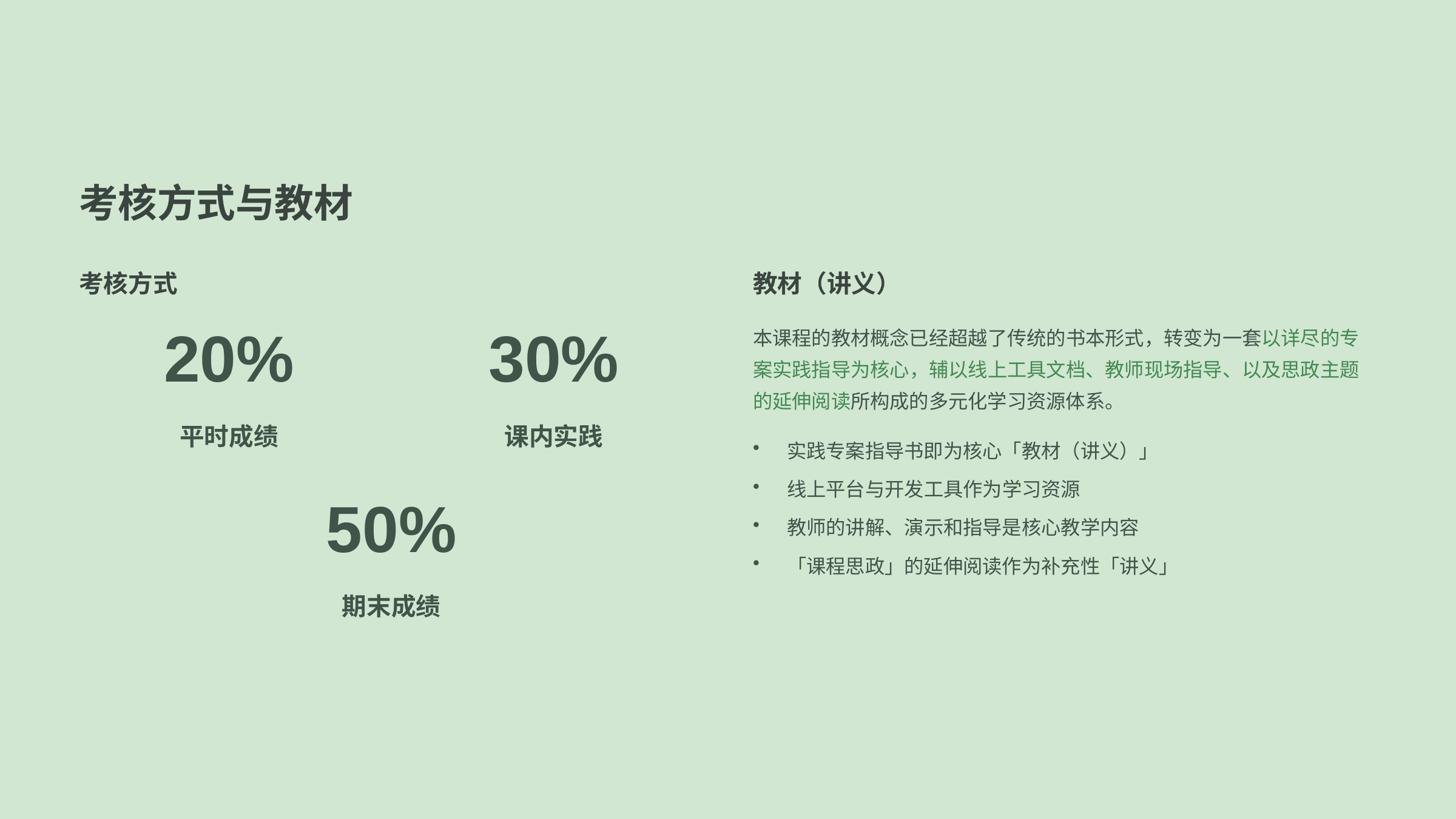

考核方式与教材
考核方式
教材（讲义）
本课程的教材概念已经超越了传统的书本形式，转变为一套以详尽的专案实践指导为核心，辅以线上工具文档、教师现场指导、以及思政主题的延伸阅读所构成的多元化学习资源体系。
20%
30%
平时成绩
课内实践
实践专案指导书即为核心「教材（讲义）」
线上平台与开发工具作为学习资源
50%
教师的讲解、演示和指导是核心教学内容
「课程思政」的延伸阅读作为补充性「讲义」
期末成绩